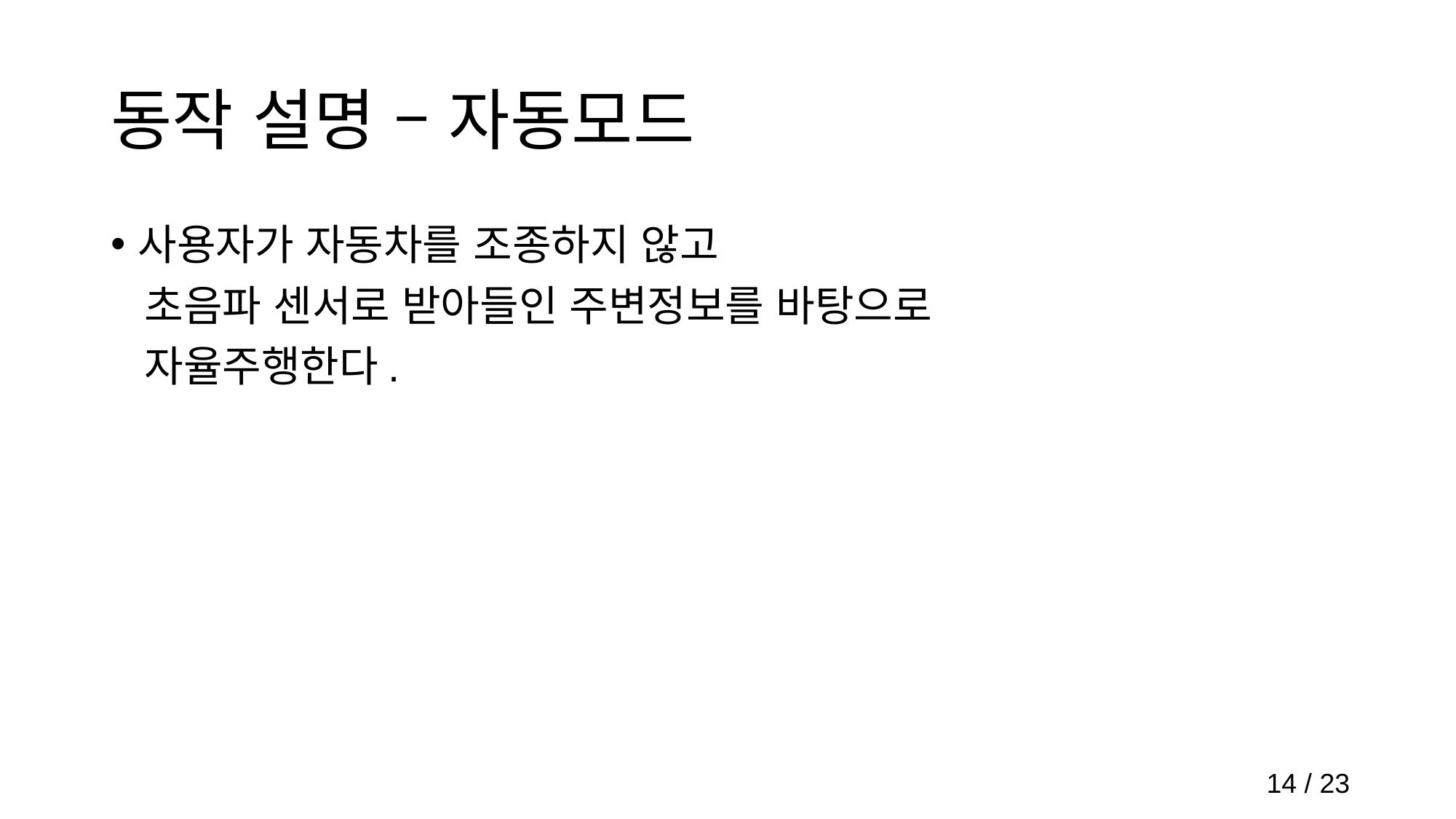

# 동작 설명 – 자동모드
사용자가 자동차를 조종하지 않고
  초음파 센서로 받아들인 주변정보를 바탕으로
  자율주행한다.